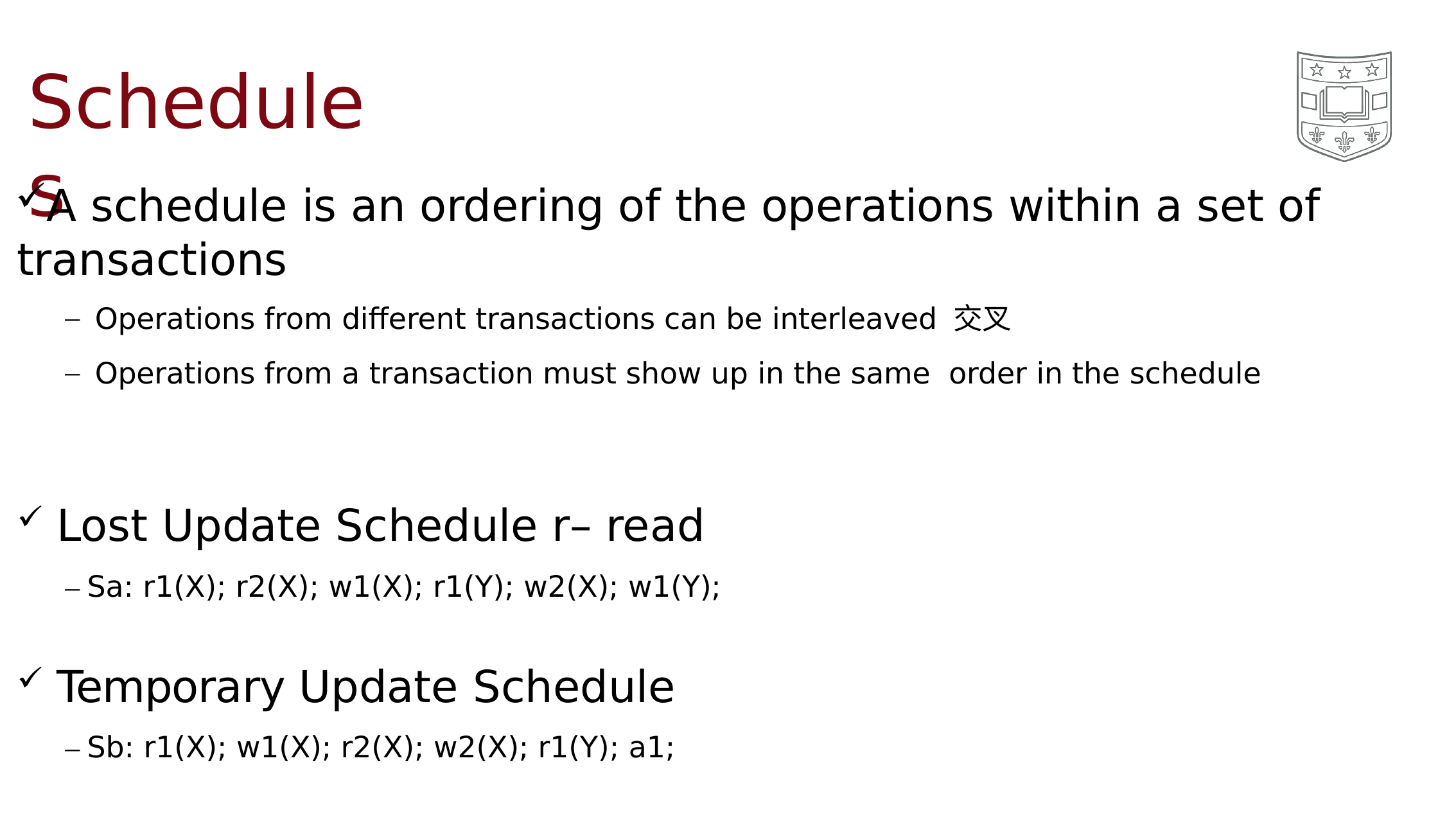

# Schedules
A schedule is an ordering of the operations within a set of  transactions
Operations from different transactions can be interleaved 交叉
Operations from a transaction must show up in the same  order in the schedule

Lost Update Schedule r– read
– Sa: r1(X); r2(X); w1(X); r1(Y); w2(X); w1(Y);

Temporary Update Schedule
– Sb: r1(X); w1(X); r2(X); w2(X); r1(Y); a1;